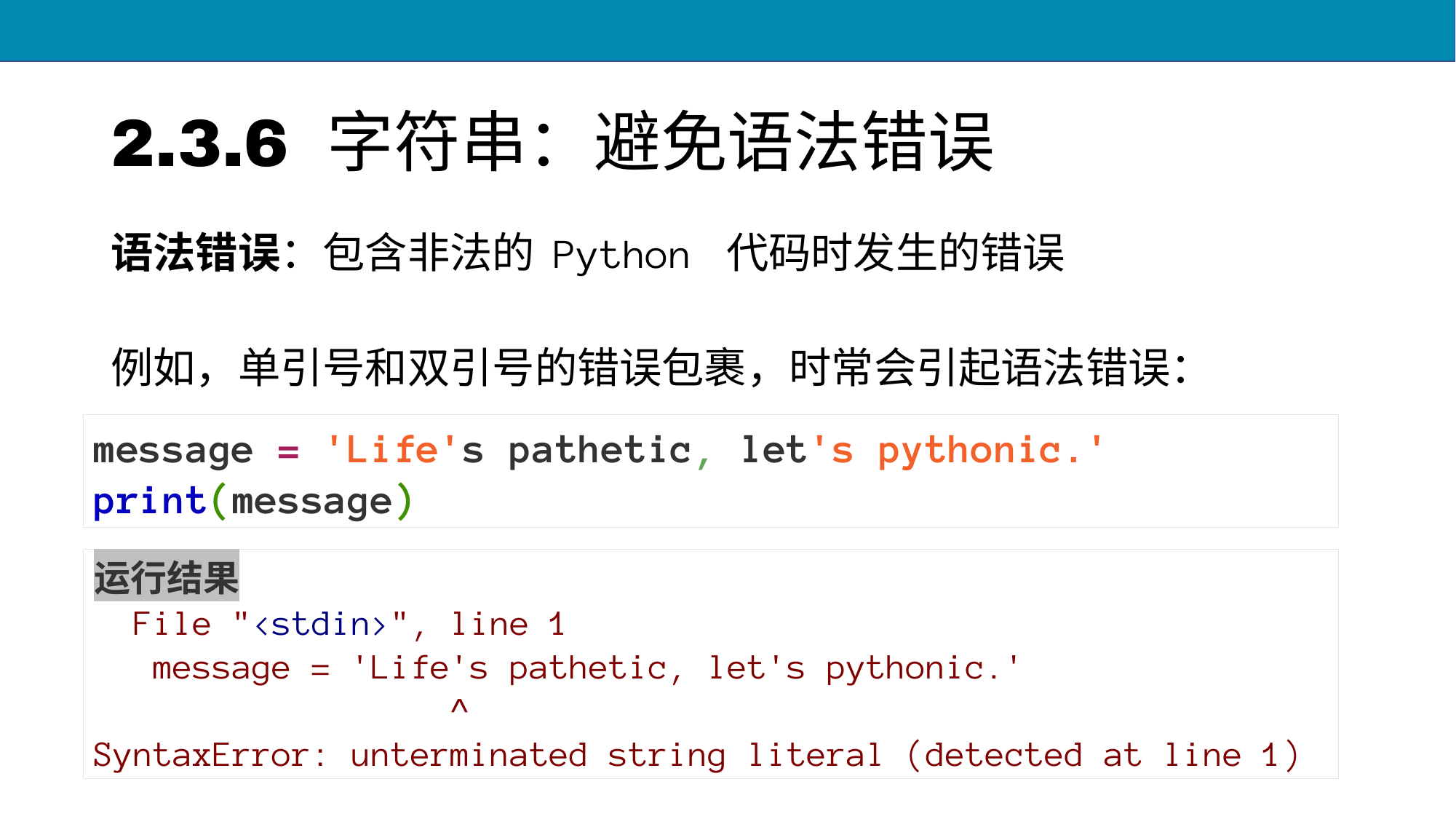

# 2.3.6 字符串：避免语法错误
语法错误：包含非法的 Python 代码时发生的错误

例如，单引号和双引号的错误包裹，时常会引起语法错误：
message = 'Life's pathetic, let's pythonic.'
print(message)
运行结果
  File "<stdin>", line 1
   message = 'Life's pathetic, let's pythonic.'
                  ^
SyntaxError: unterminated string literal (detected at line 1)